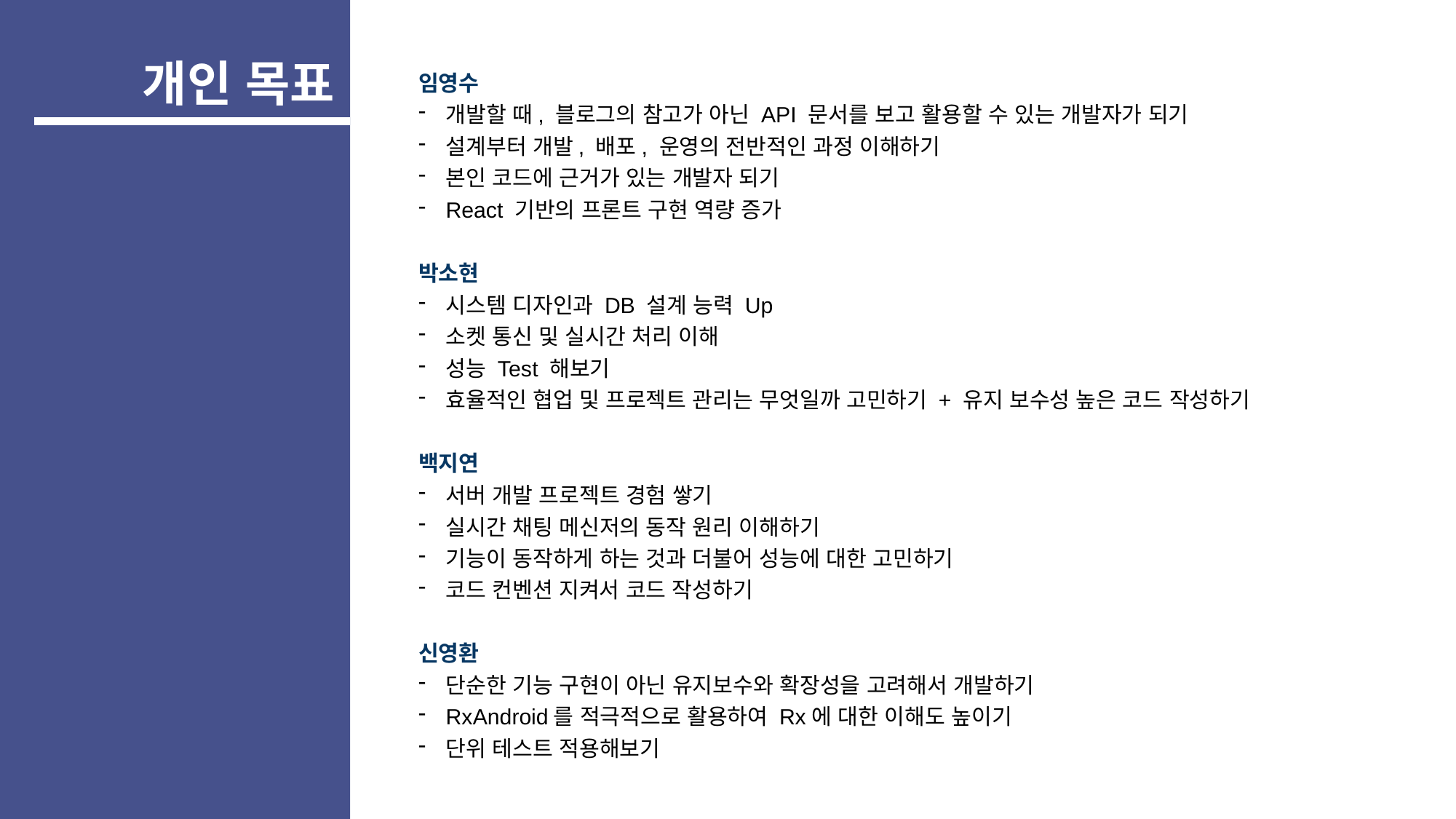

개인 목표
임영수
개발할 때, 블로그의 참고가 아닌 API 문서를 보고 활용할 수 있는 개발자가 되기
설계부터 개발, 배포, 운영의 전반적인 과정 이해하기
본인 코드에 근거가 있는 개발자 되기
React 기반의 프론트 구현 역량 증가

박소현
시스템 디자인과 DB 설계 능력 Up
소켓 통신 및 실시간 처리 이해
성능 Test 해보기
효율적인 협업 및 프로젝트 관리는 무엇일까 고민하기 + 유지 보수성 높은 코드 작성하기

백지연
서버 개발 프로젝트 경험 쌓기
실시간 채팅 메신저의 동작 원리 이해하기
기능이 동작하게 하는 것과 더불어 성능에 대한 고민하기
코드 컨벤션 지켜서 코드 작성하기

신영환
단순한 기능 구현이 아닌 유지보수와 확장성을 고려해서 개발하기
RxAndroid를 적극적으로 활용하여 Rx에 대한 이해도 높이기
단위 테스트 적용해보기